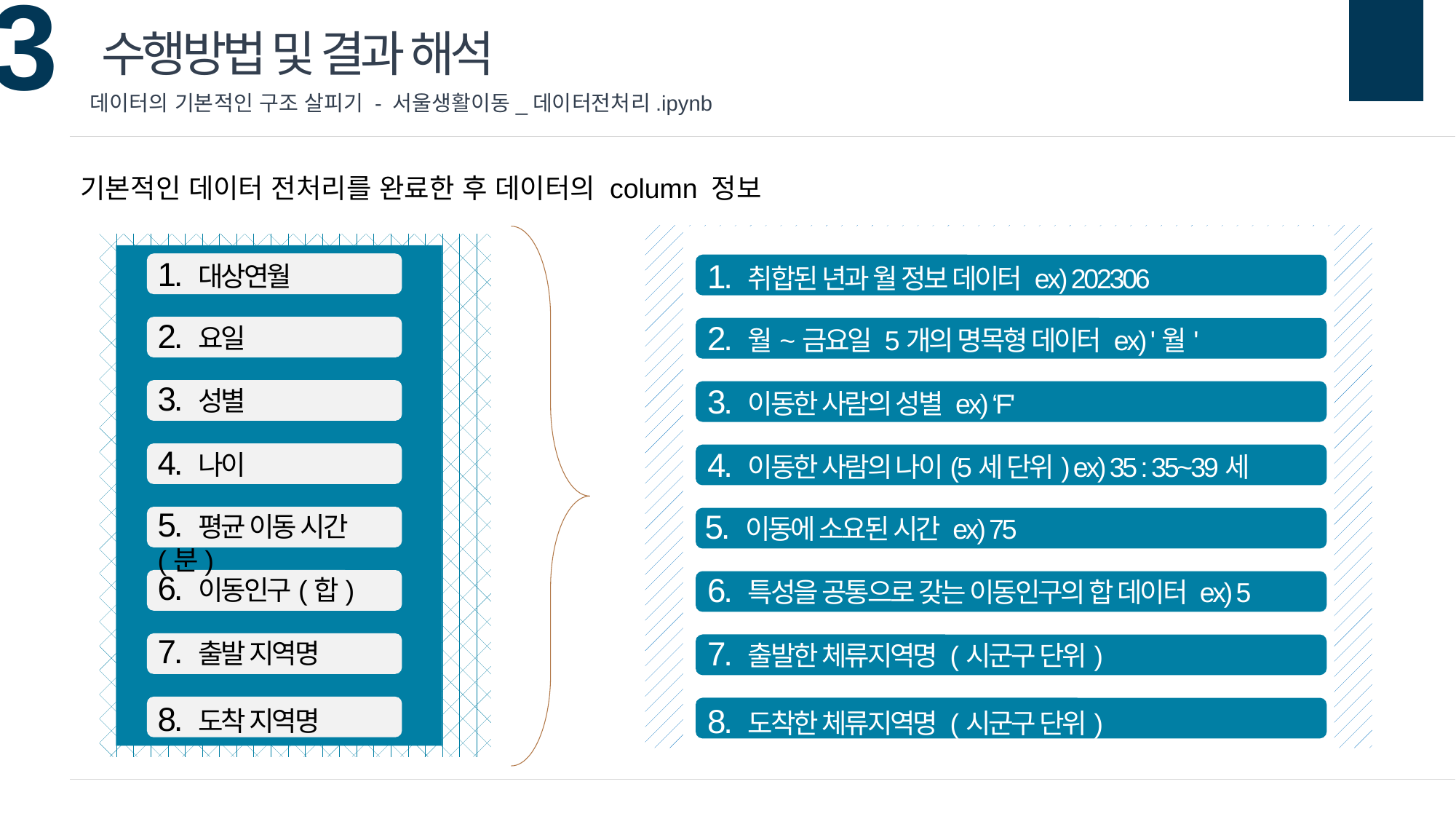

수행방법 및 결과 해석
데이터의 기본적인 구조 살피기 - 서울생활이동_데이터전처리.ipynb
기본적인 데이터 전처리를 완료한 후 데이터의 column 정보

1. 대상연월
1. 취합된 년과 월 정보 데이터 ex) 202306

2. 요일
2. 월~금요일 5개의 명목형 데이터 ex) '월'

3. 성별
3. 이동한 사람의 성별 ex) ‘F'

4. 나이
4. 이동한 사람의 나이(5세 단위) ex) 35 : 35~39세

5. 평균 이동 시간(분)
5. 이동에 소요된 시간 ex) 75

6. 이동인구(합)
6. 특성을 공통으로 갖는 이동인구의 합 데이터 ex) 5

7. 출발 지역명
7. 출발한 체류지역명 (시군구 단위)

8. 도착 지역명
8. 도착한 체류지역명 (시군구 단위)